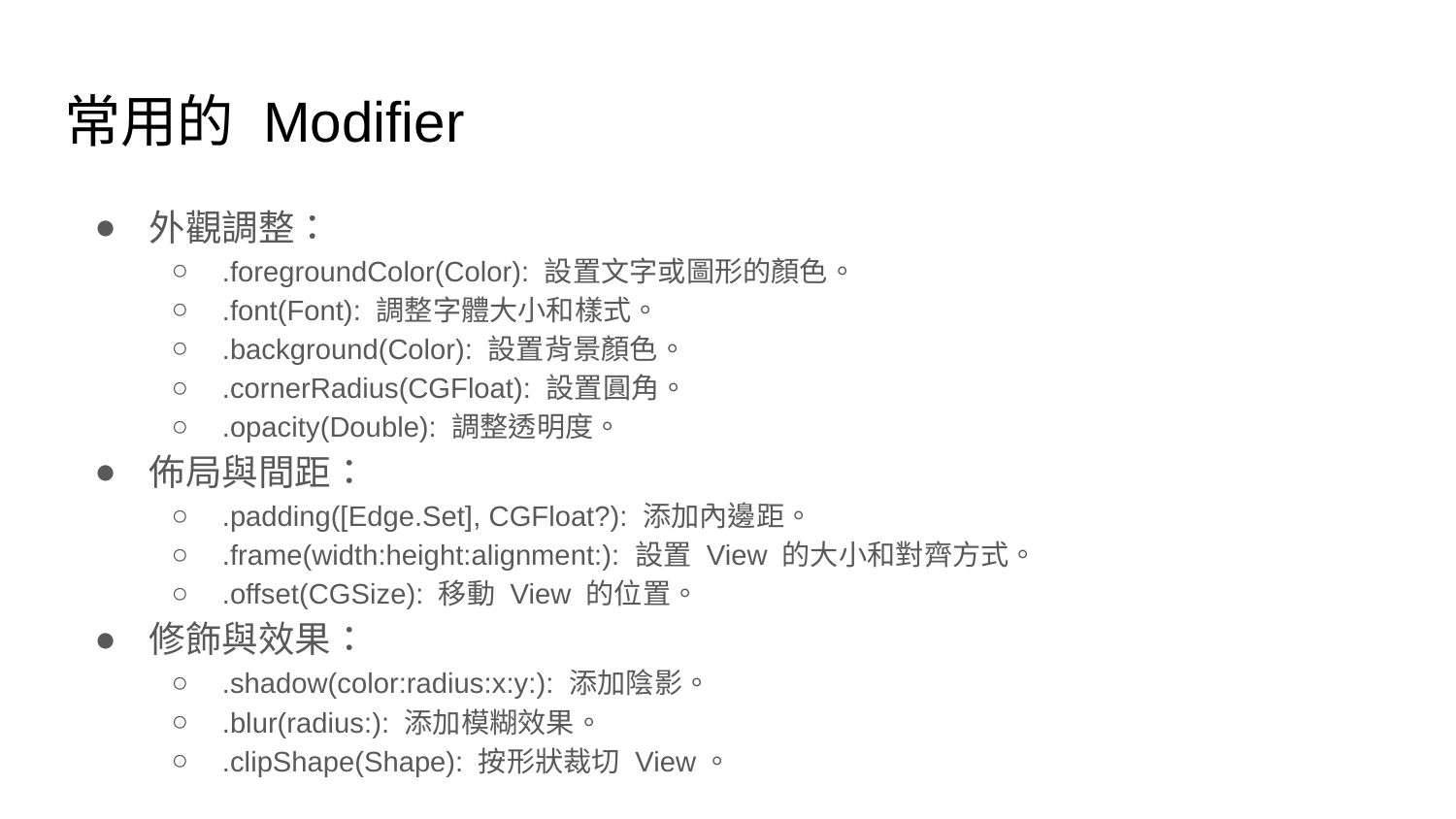

# 常用的 Modifier
外觀調整：
.foregroundColor(Color): 設置文字或圖形的顏色。
.font(Font): 調整字體大小和樣式。
.background(Color): 設置背景顏色。
.cornerRadius(CGFloat): 設置圓角。
.opacity(Double): 調整透明度。
佈局與間距：
.padding([Edge.Set], CGFloat?): 添加內邊距。
.frame(width:height:alignment:): 設置 View 的大小和對齊方式。
.offset(CGSize): 移動 View 的位置。
修飾與效果：
.shadow(color:radius:x:y:): 添加陰影。
.blur(radius:): 添加模糊效果。
.clipShape(Shape): 按形狀裁切 View。